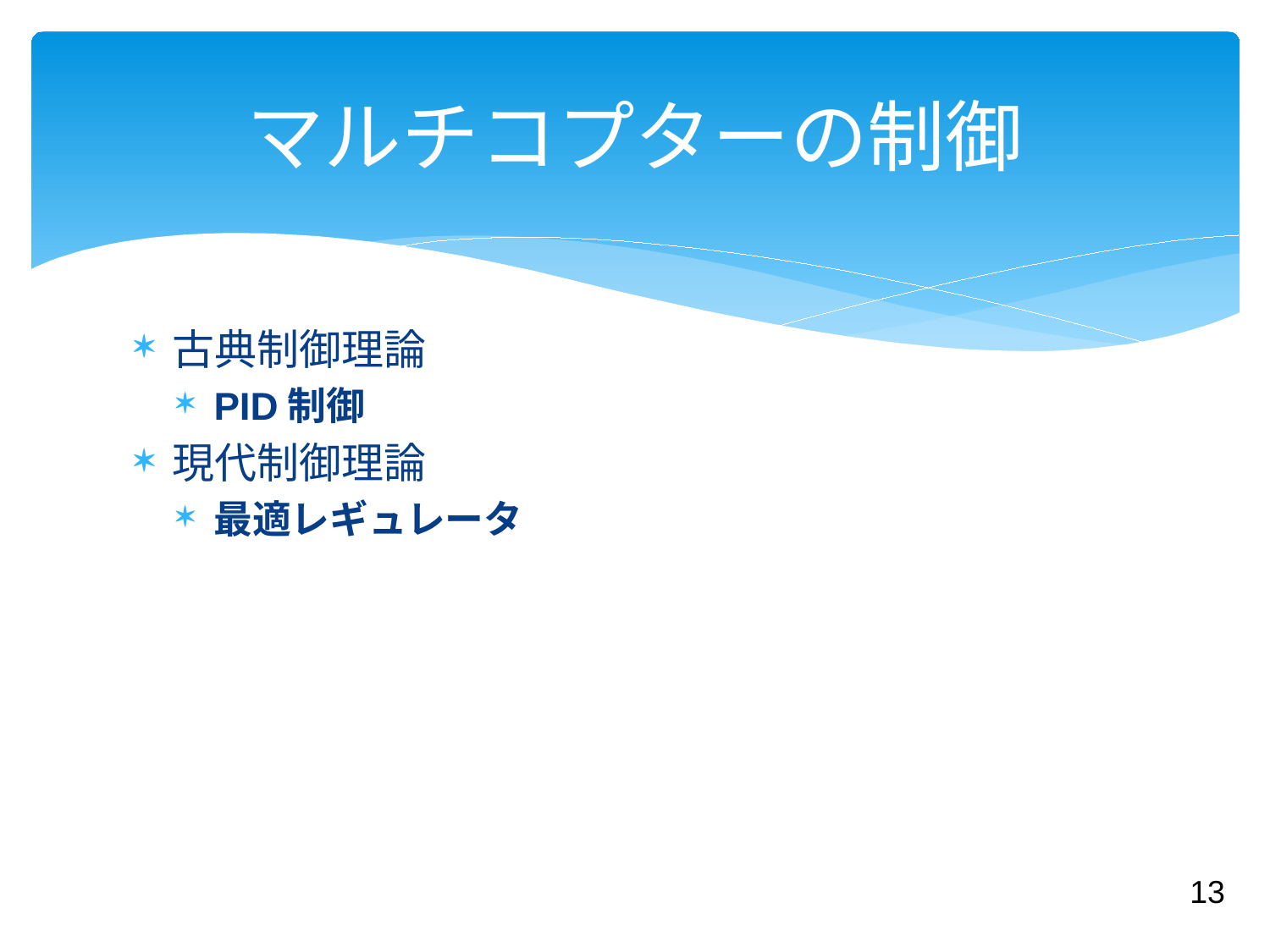

# マルチコプターの制御
古典制御理論
PID制御
現代制御理論
最適レギュレータ
13